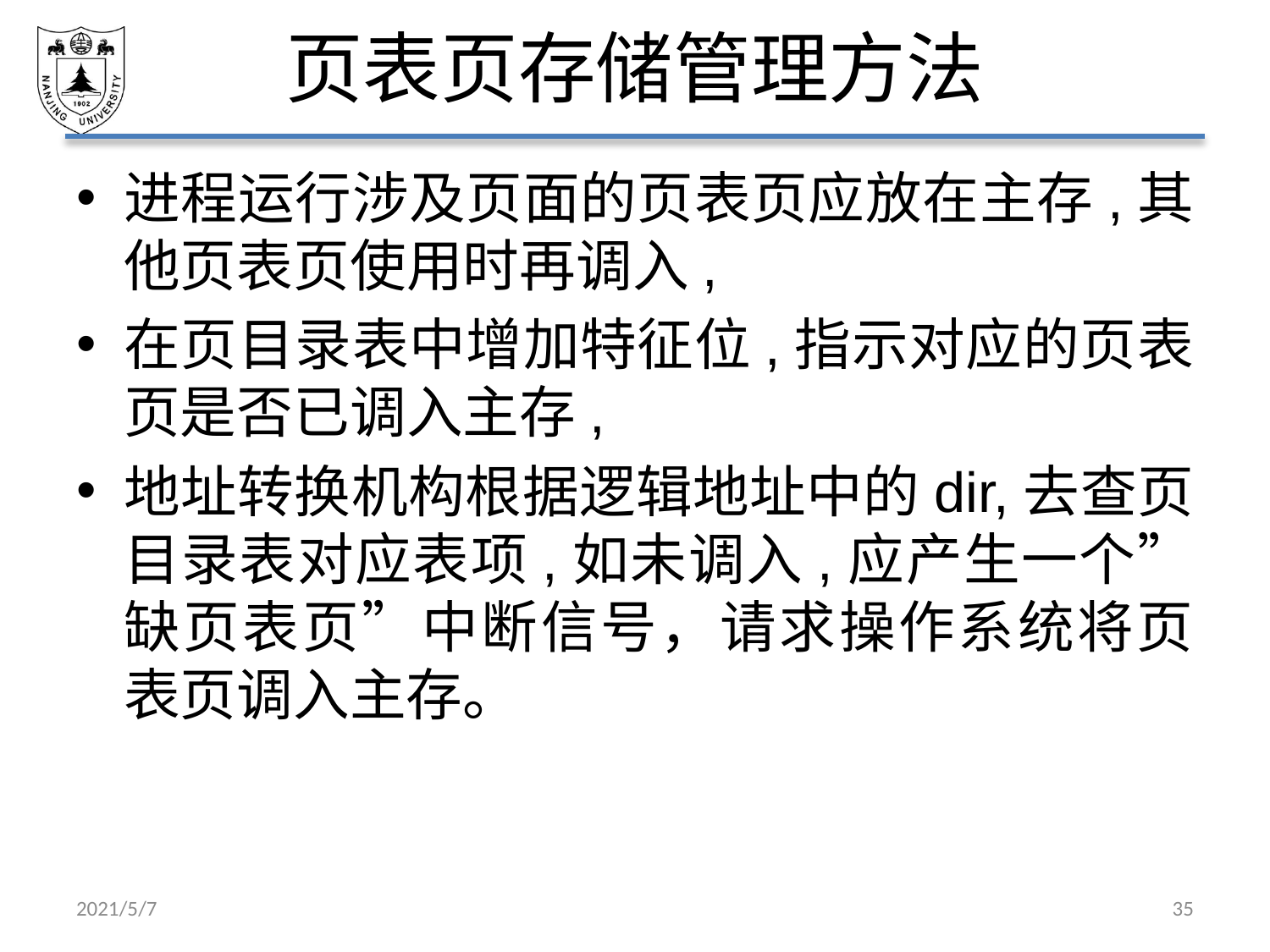

# 页表页存储管理方法
进程运行涉及页面的页表页应放在主存,其他页表页使用时再调入,
在页目录表中增加特征位,指示对应的页表页是否已调入主存,
地址转换机构根据逻辑地址中的dir,去查页目录表对应表项,如未调入,应产生一个”缺页表页”中断信号，请求操作系统将页表页调入主存。

2021/5/7
35